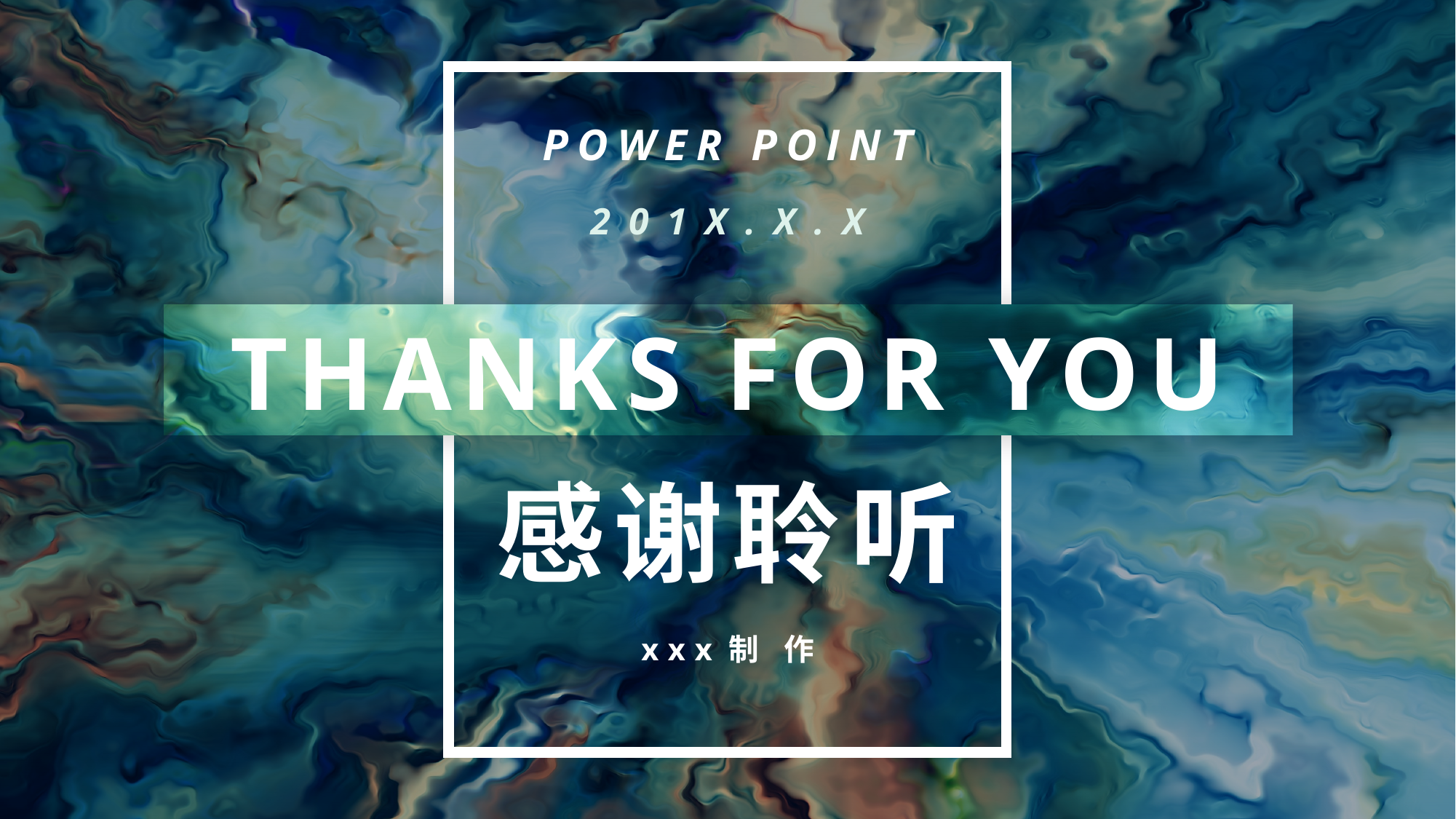

POWER POINT
201X.X.X
THANKS FOR YOU
感谢聆听
xxx制 作